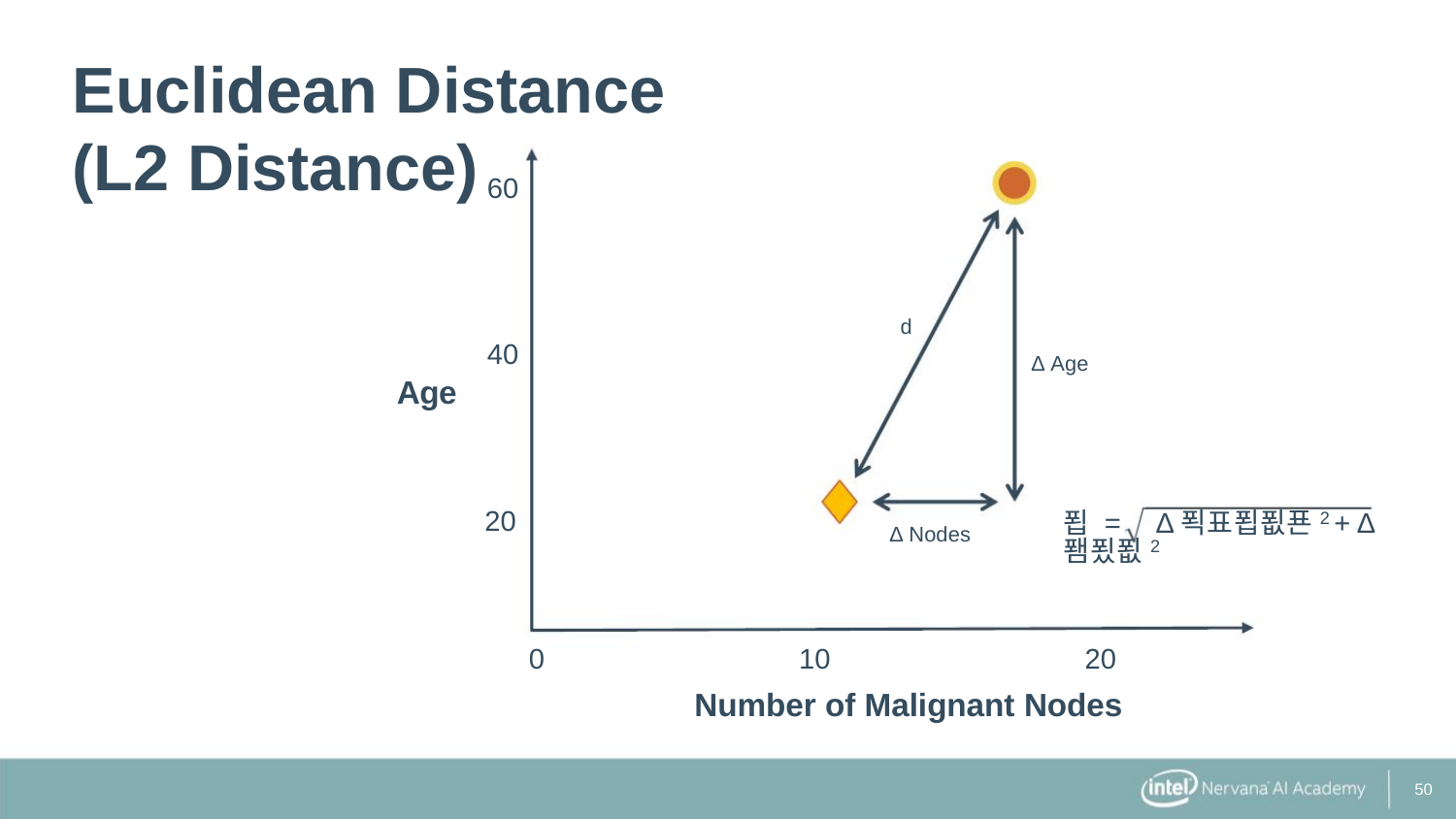

Euclidean Distance (L2 Distance)
60
d
40
∆ Age
Age
20
푑 = ∆푁표푑푒푠2 + ∆퐴푔푒2
∆ Nodes
0
10
20
Number of Malignant Nodes
50